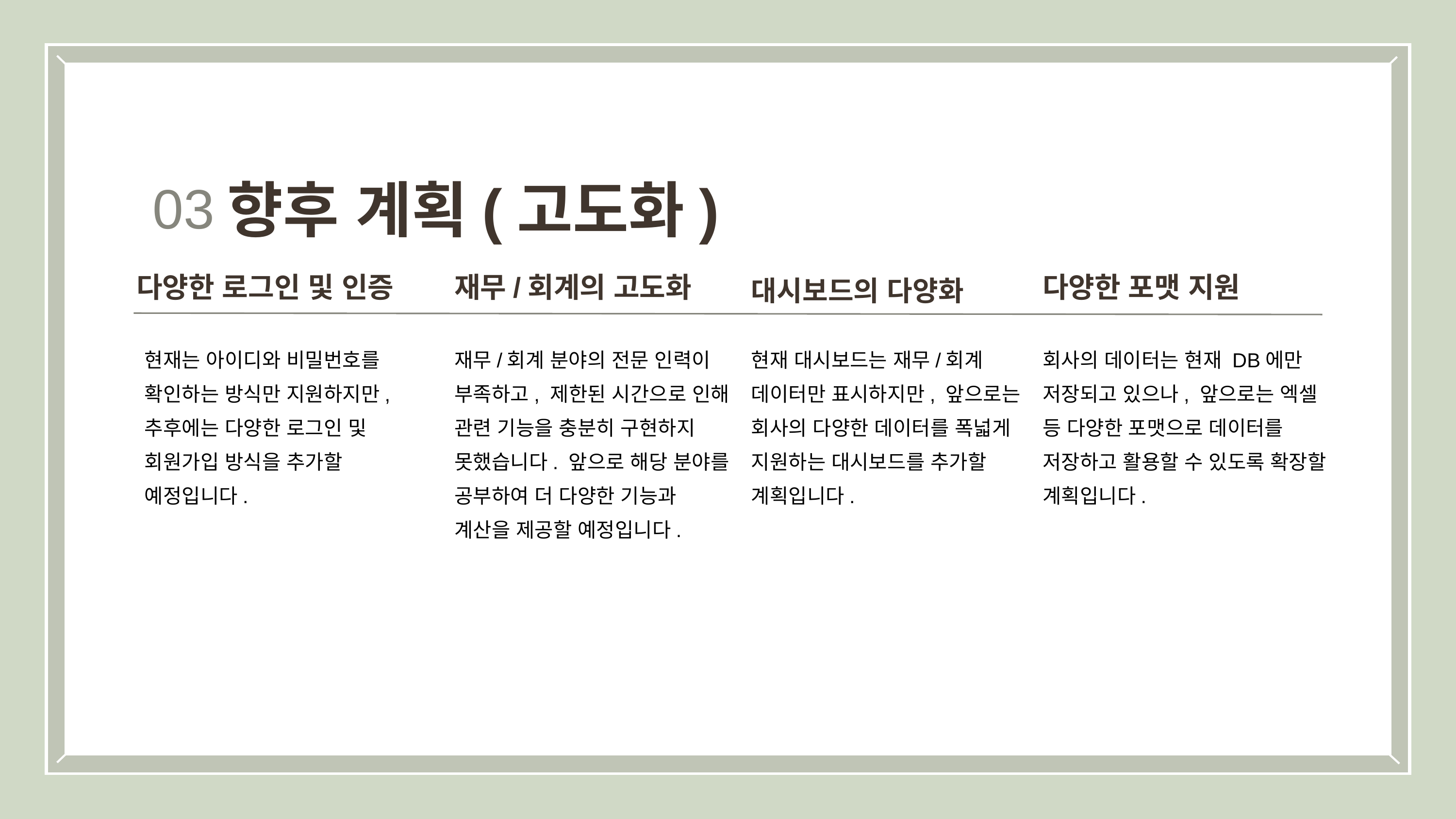

향후 계획(고도화)
03
다양한 포맷 지원
다양한 로그인 및 인증
재무/회계의 고도화
대시보드의 다양화
현재는 아이디와 비밀번호를 확인하는 방식만 지원하지만, 추후에는 다양한 로그인 및 회원가입 방식을 추가할 예정입니다.
재무/회계 분야의 전문 인력이 부족하고, 제한된 시간으로 인해 관련 기능을 충분히 구현하지 못했습니다. 앞으로 해당 분야를 공부하여 더 다양한 기능과 계산을 제공할 예정입니다.
현재 대시보드는 재무/회계 데이터만 표시하지만, 앞으로는 회사의 다양한 데이터를 폭넓게 지원하는 대시보드를 추가할 계획입니다.
회사의 데이터는 현재 DB에만 저장되고 있으나, 앞으로는 엑셀 등 다양한 포맷으로 데이터를 저장하고 활용할 수 있도록 확장할 계획입니다.